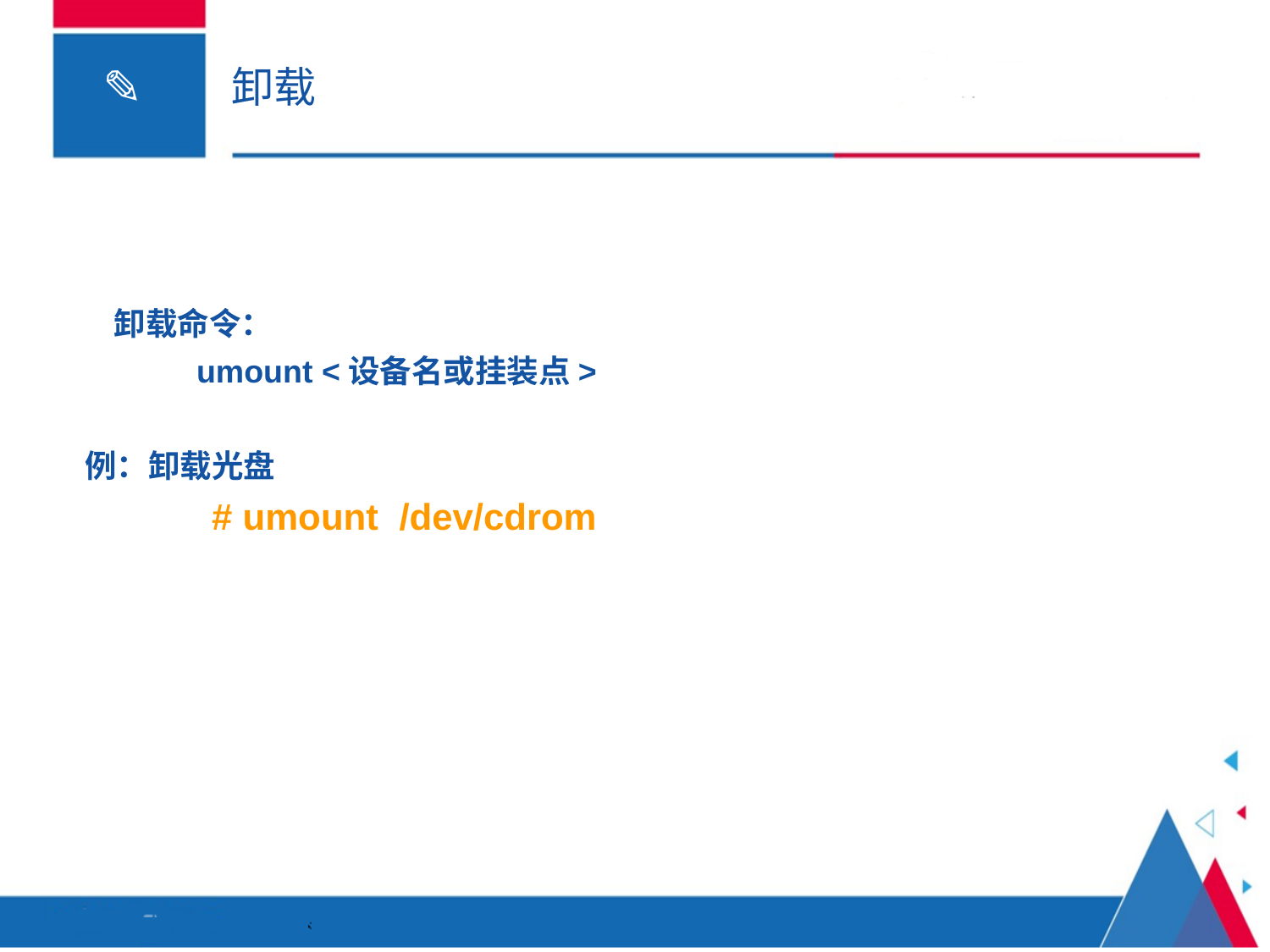

# 卸载
   卸载命令：
            umount <设备名或挂装点>

例：卸载光盘
	# umount  /dev/cdrom